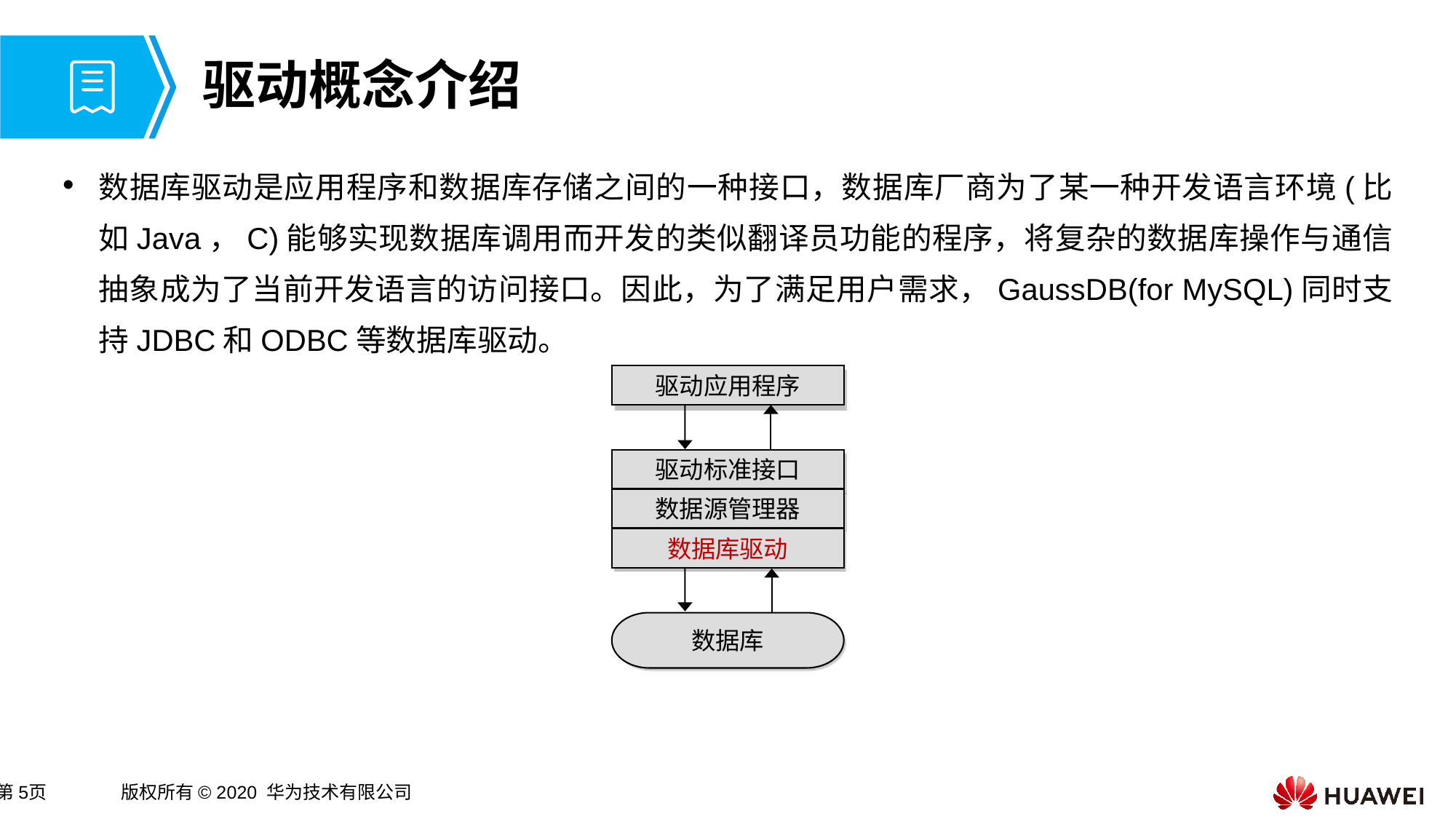

# 驱动概念介绍

数据库驱动是应用程序和数据库存储之间的一种接口，数据库厂商为了某一种开发语言环境(比如Java，C)能够实现数据库调用而开发的类似翻译员功能的程序，将复杂的数据库操作与通信抽象成为了当前开发语言的访问接口。因此，为了满足用户需求，GaussDB(for MySQL)同时支持JDBC和ODBC等数据库驱动。

驱动应用程序
驱动标准接口
数据源管理器
数据库驱动
数据库